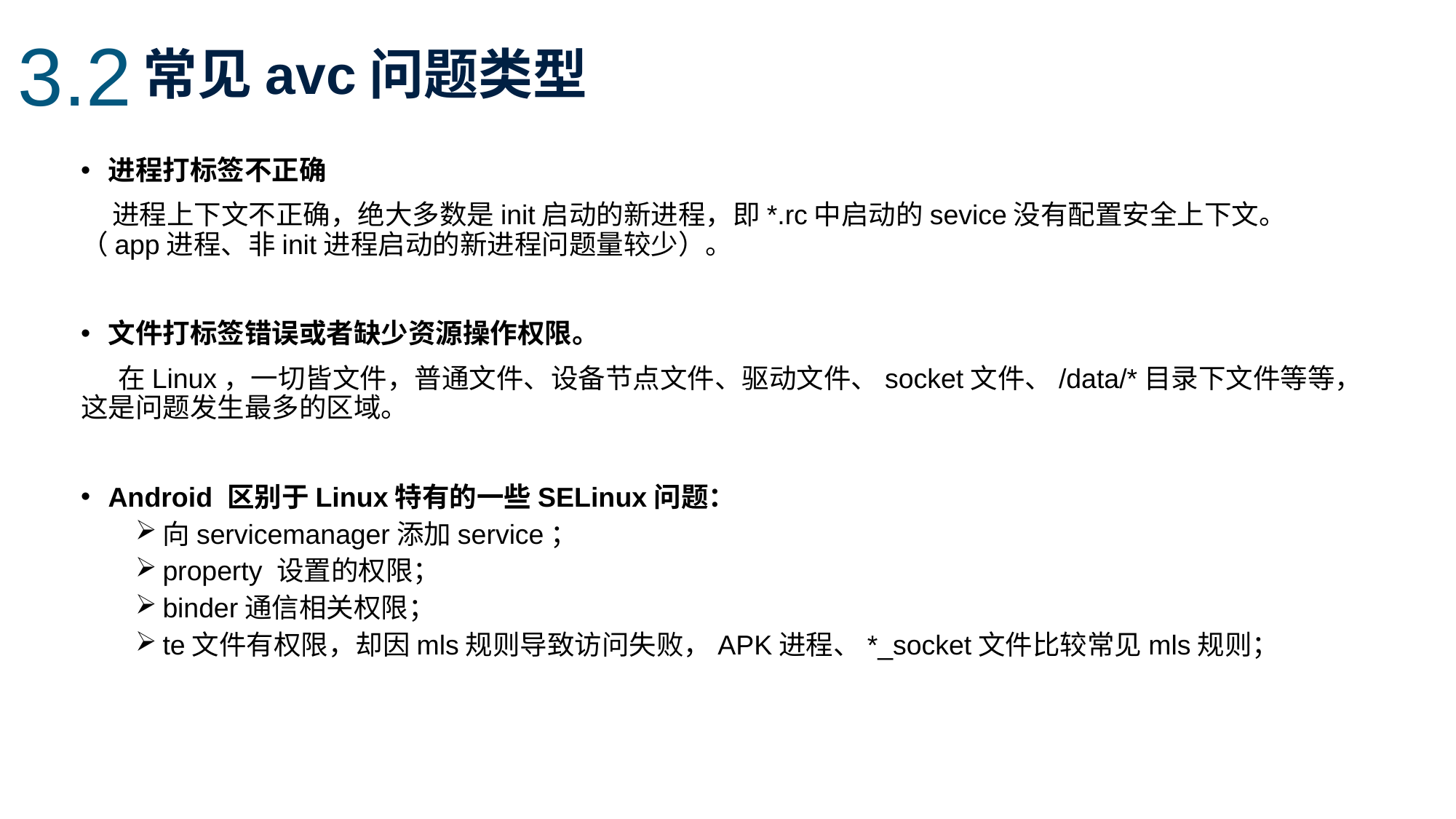

3.2
常见avc问题类型
进程打标签不正确
    进程上下文不正确，绝大多数是init启动的新进程，即*.rc中启动的sevice没有配置安全上下文。（app进程、非init进程启动的新进程问题量较少）。

文件打标签错误或者缺少资源操作权限。
     在Linux，一切皆文件，普通文件、设备节点文件、驱动文件、socket文件、/data/*目录下文件等等，这是问题发生最多的区域。

Android 区别于Linux特有的一些SELinux问题：
向servicemanager添加service；
property 设置的权限；
binder通信相关权限；
te文件有权限，却因mls规则导致访问失败，APK进程、*_socket文件比较常见mls规则；